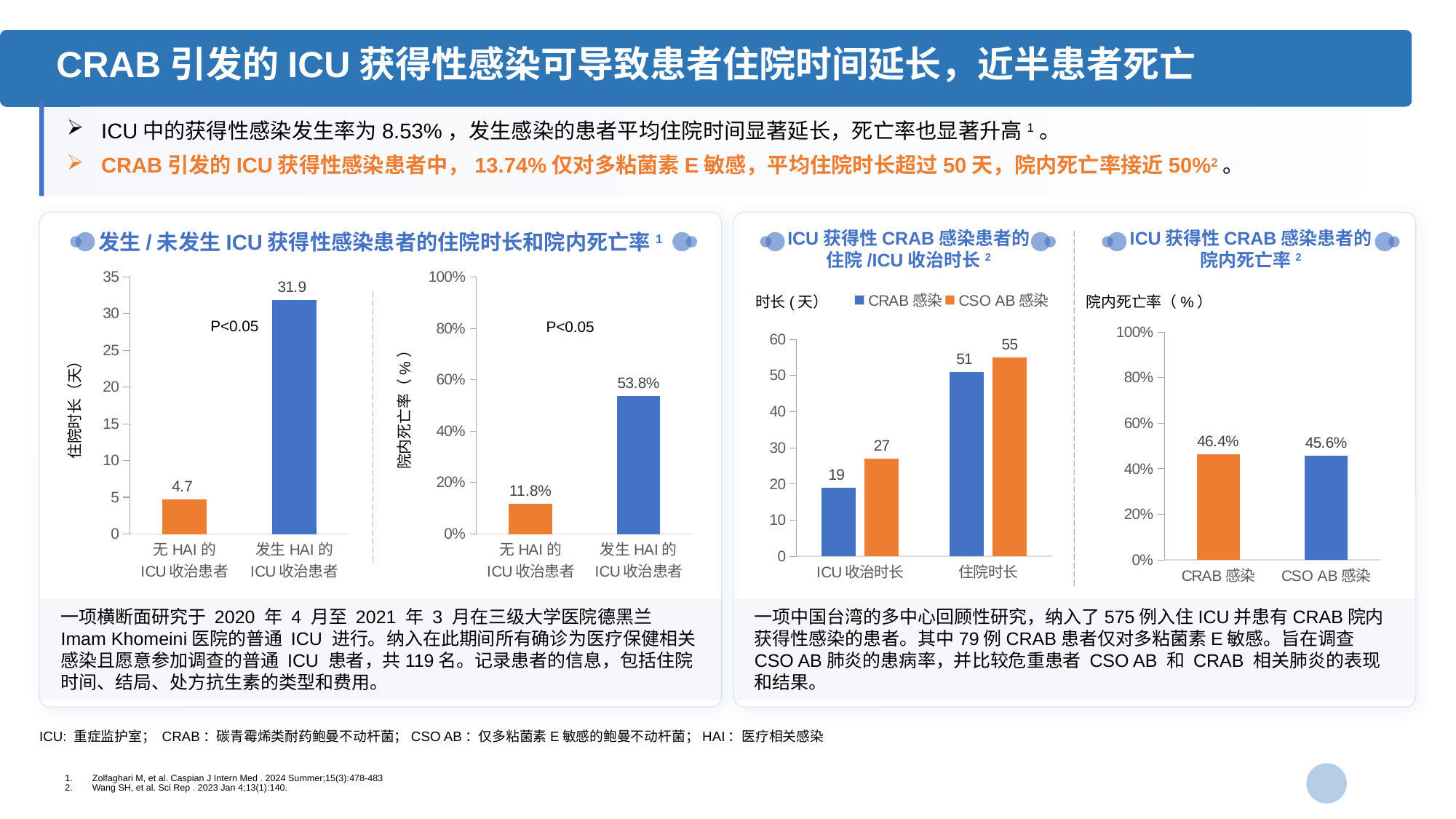

CRAB引发的ICU获得性感染可导致患者住院时间延长，近半患者死亡

ICU中的获得性感染发生率为8.53%，发生感染的患者平均住院时间显著延长，死亡率也显著升高1。
CRAB引发的ICU获得性感染患者中，13.74%仅对多粘菌素E敏感，平均住院时长超过50天，院内死亡率接近50%2。

ICU获得性CRAB感染患者的
住院/ICU收治时长2
ICU获得性CRAB感染患者的
院内死亡率2
发生/未发生ICU获得性感染患者的住院时长和院内死亡率1

### Chart

| Category | 住院时长 |
|---|---|
| 无HAI的
ICU收治患者 | 4.7 |
| 发生HAI的
ICU收治患者 | 31.85 |

### Chart

| Category | 院内死亡率 |
|---|---|
| 无HAI的
ICU收治患者 | 0.118 |
| 发生HAI的
ICU收治患者 | 0.538 |

### Chart

| Category | CRAB感染 | CSO AB感染 |
|---|---|---|
| ICU收治时长 | 19.0 | 27.0 |
| 住院时长 | 51.0 | 55.0 |

### Chart

| Category | 院内死亡率 |
|---|---|
| CRAB感染 | 0.464 |
| CSO AB感染 | 0.456 |
时长(天）
院内死亡率（%）
P<0.05
P<0.05
住院时长（天）
院内死亡率（%）

一项横断面研究于 2020 年 4 月至 2021 年 3 月在三级大学医院德黑兰Imam Khomeini医院的普通 ICU 进行。纳入在此期间所有确诊为医疗保健相关感染且愿意参加调查的普通 ICU 患者，共119名。记录患者的信息，包括住院时间、结局、处方抗生素的类型和费用。
一项中国台湾的多中心回顾性研究，纳入了575例入住ICU并患有CRAB院内获得性感染的患者。其中79例CRAB患者仅对多粘菌素E敏感。旨在调查CSO AB肺炎的患病率，并比较危重患者 CSO AB 和 CRAB 相关肺炎的表现和结果。
ICU: 重症监护室； CRAB：碳青霉烯类耐药鲍曼不动杆菌；CSO AB：仅多粘菌素E敏感的鲍曼不动杆菌；HAI：医疗相关感染
Zolfaghari M, et al. Caspian J Intern Med . 2024 Summer;15(3):478-483
Wang SH, et al. Sci Rep . 2023 Jan 4;13(1):140.